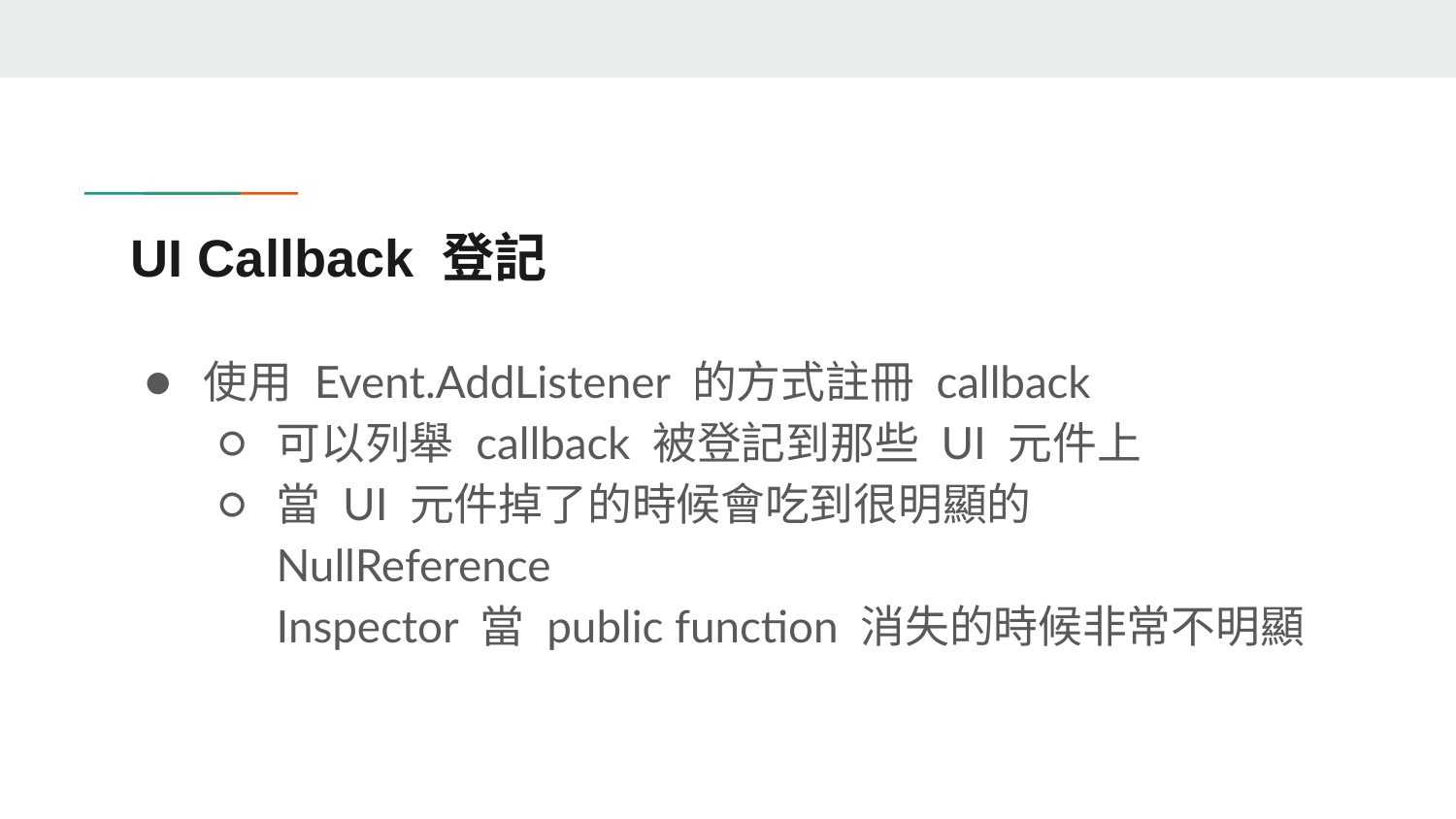

# UI Callback 登記
使用 Event.AddListener 的方式註冊 callback
可以列舉 callback 被登記到那些 UI 元件上
當 UI 元件掉了的時候會吃到很明顯的 NullReference
Inspector 當 public function 消失的時候非常不明顯